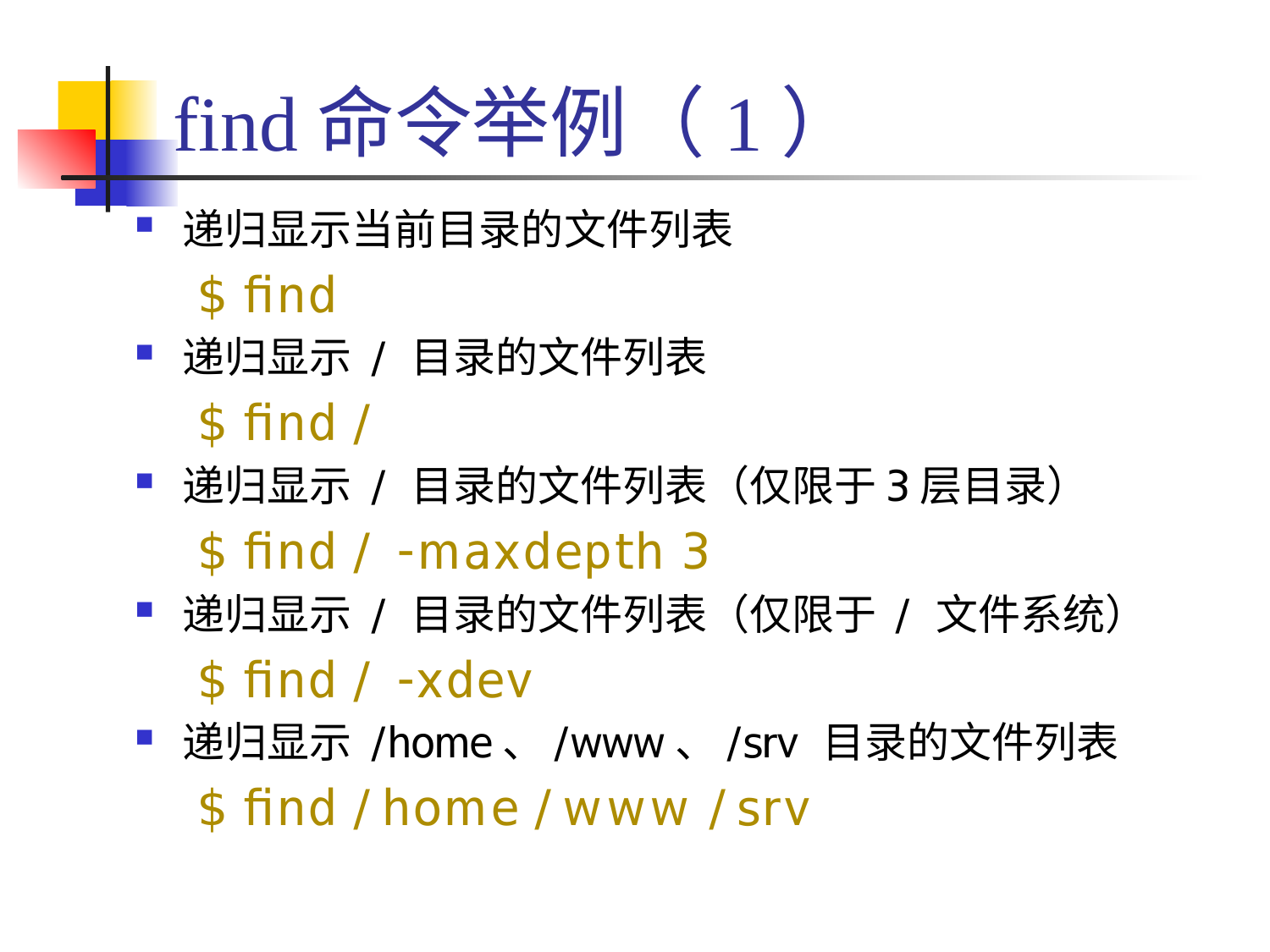

# find命令举例（1）
递归显示当前目录的文件列表
$ find
递归显示 / 目录的文件列表
$ find /
递归显示 / 目录的文件列表（仅限于3层目录）
$ find / -maxdepth 3
递归显示 / 目录的文件列表（仅限于 / 文件系统）
$ find / -xdev
递归显示 /home、/www、/srv 目录的文件列表
$ find /home /www /srv